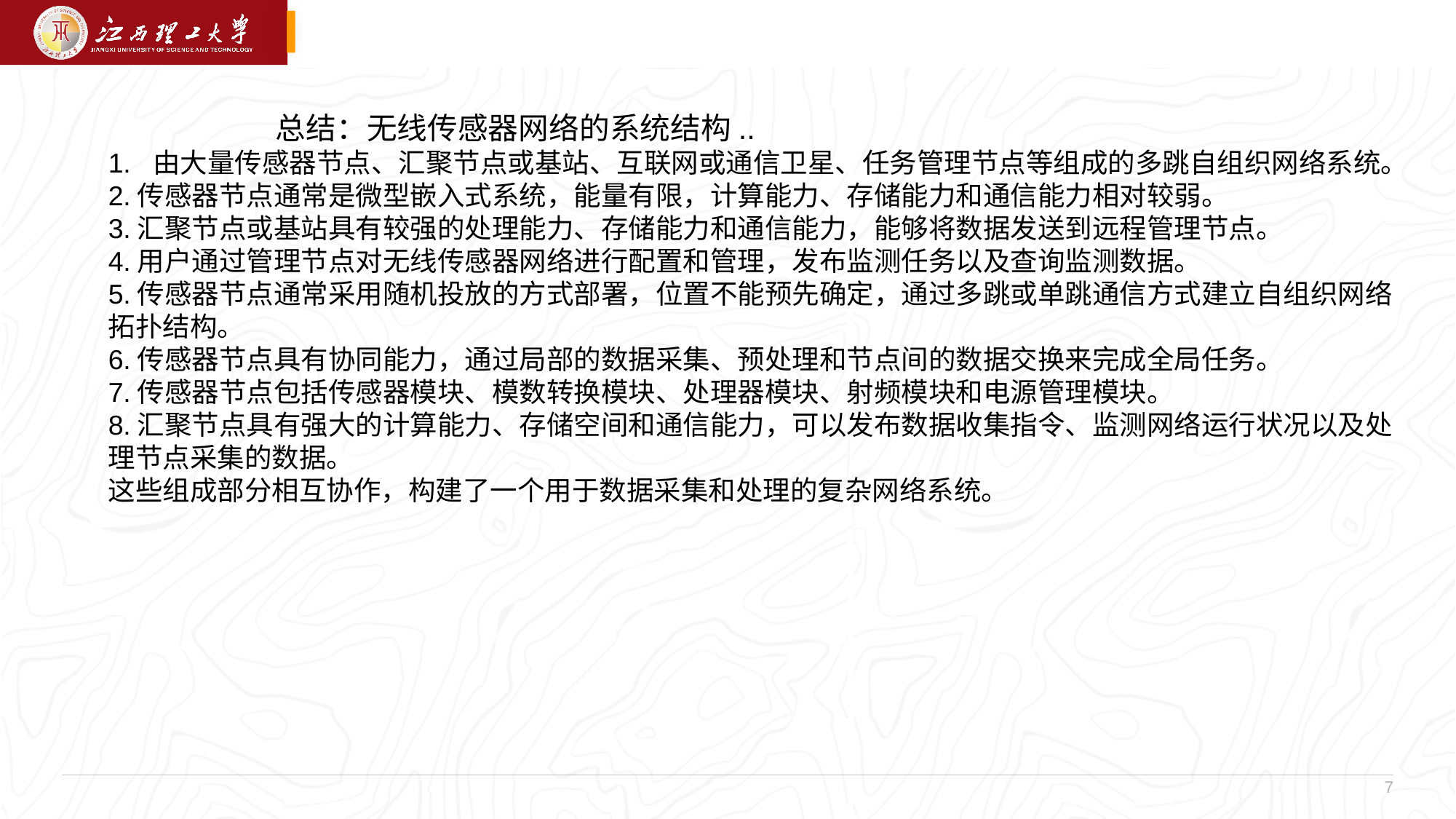

总结：无线传感器网络的系统结构..
1.  由大量传感器节点、汇聚节点或基站、互联网或通信卫星、任务管理节点等组成的多跳自组织网络系统。
2.传感器节点通常是微型嵌入式系统，能量有限，计算能力、存储能力和通信能力相对较弱。
3.汇聚节点或基站具有较强的处理能力、存储能力和通信能力，能够将数据发送到远程管理节点。
4.用户通过管理节点对无线传感器网络进行配置和管理，发布监测任务以及查询监测数据。
5.传感器节点通常采用随机投放的方式部署，位置不能预先确定，通过多跳或单跳通信方式建立自组织网络拓扑结构。
6.传感器节点具有协同能力，通过局部的数据采集、预处理和节点间的数据交换来完成全局任务。
7.传感器节点包括传感器模块、模数转换模块、处理器模块、射频模块和电源管理模块。
8.汇聚节点具有强大的计算能力、存储空间和通信能力，可以发布数据收集指令、监测网络运行状况以及处理节点采集的数据。
这些组成部分相互协作，构建了一个用于数据采集和处理的复杂网络系统。
7